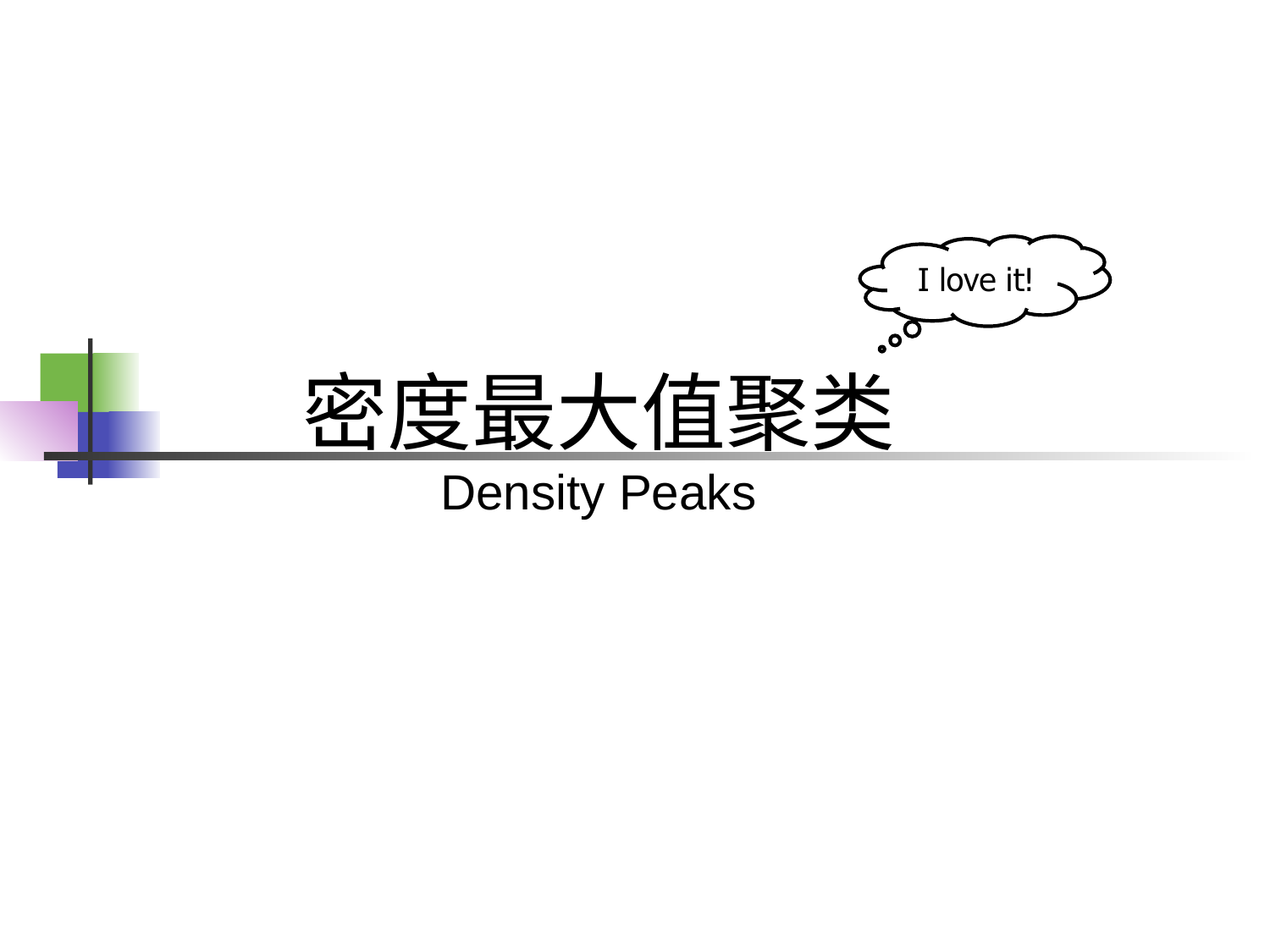

I love it!
# 密度最大值聚类 Density Peaks